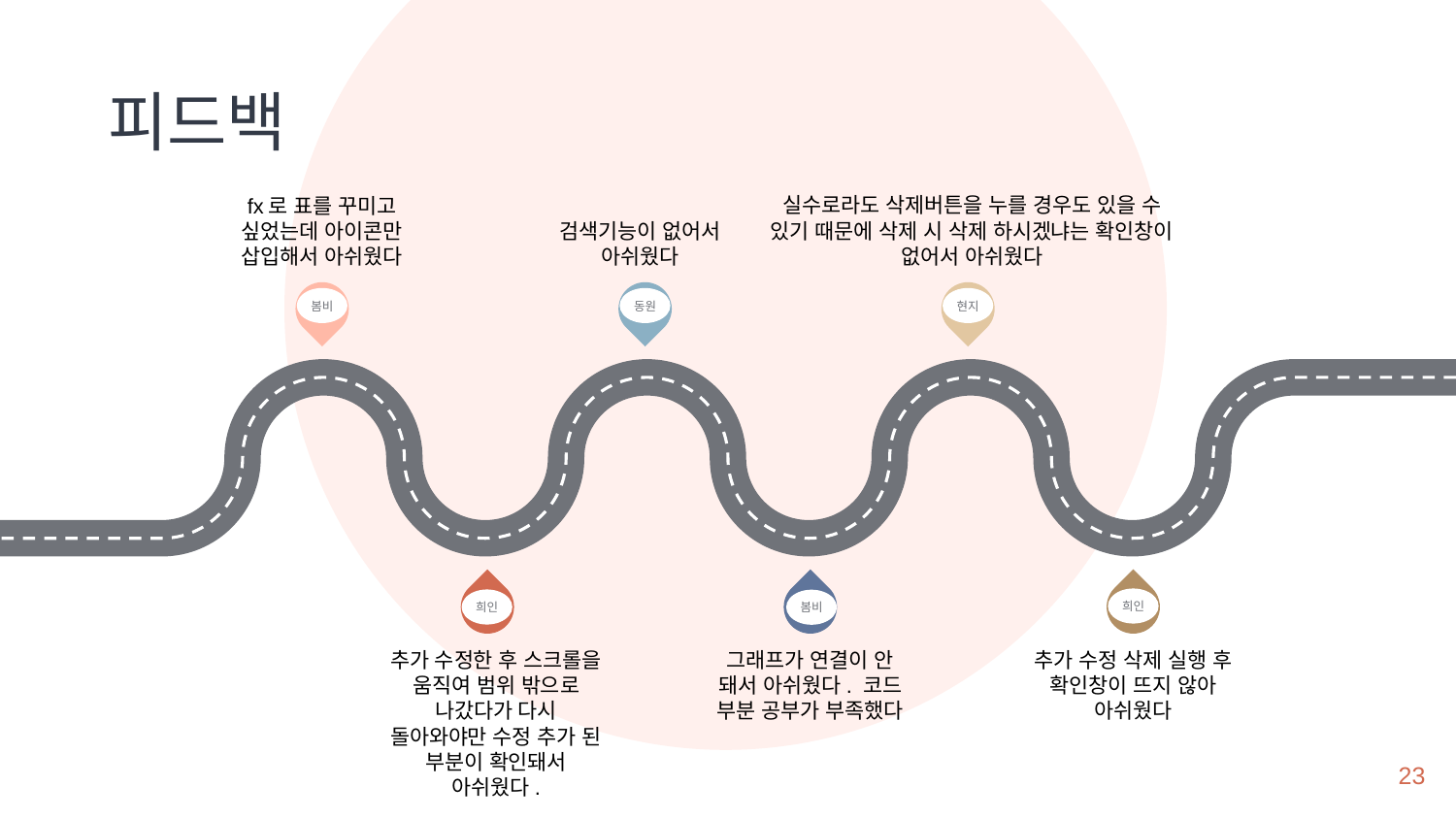

피드백
실수로라도 삭제버튼을 누를 경우도 있을 수 있기 때문에 삭제 시 삭제 하시겠냐는 확인창이 없어서 아쉬웠다
fx로 표를 꾸미고 싶었는데 아이콘만 삽입해서 아쉬웠다
검색기능이 없어서 아쉬웠다

3

5

봄비
현지
동원

4

6
희인
희인
봄비
추가 수정한 후 스크롤을 움직여 범위 밖으로 나갔다가 다시 돌아와야만 수정 추가 된 부분이 확인돼서 아쉬웠다.
그래프가 연결이 안 돼서 아쉬웠다. 코드 부분 공부가 부족했다
추가 수정 삭제 실행 후 확인창이 뜨지 않아 아쉬웠다
23